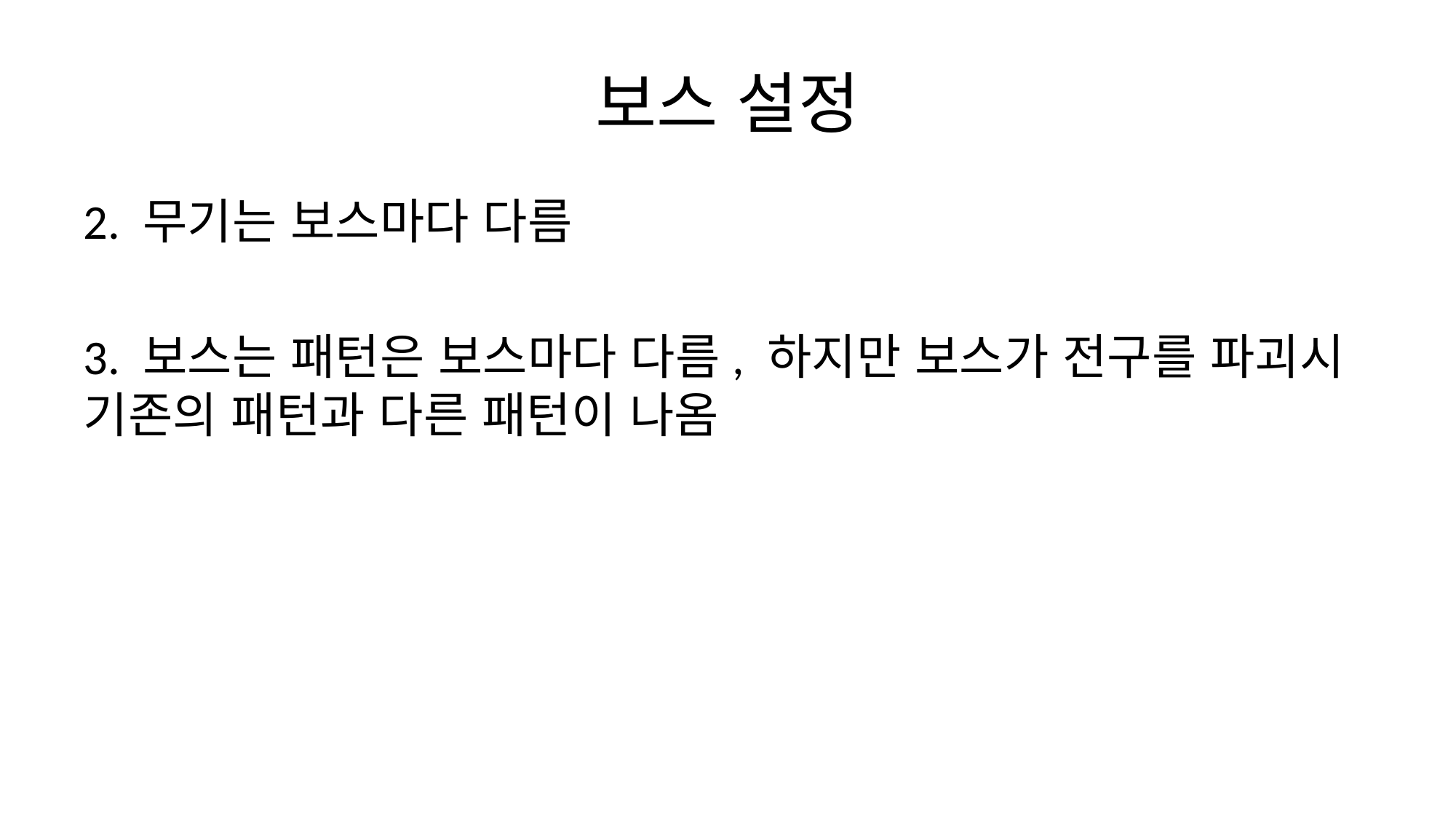

# 보스 설정
2. 무기는 보스마다 다름

3. 보스는 패턴은 보스마다 다름, 하지만 보스가 전구를 파괴시 기존의 패턴과 다른 패턴이 나옴